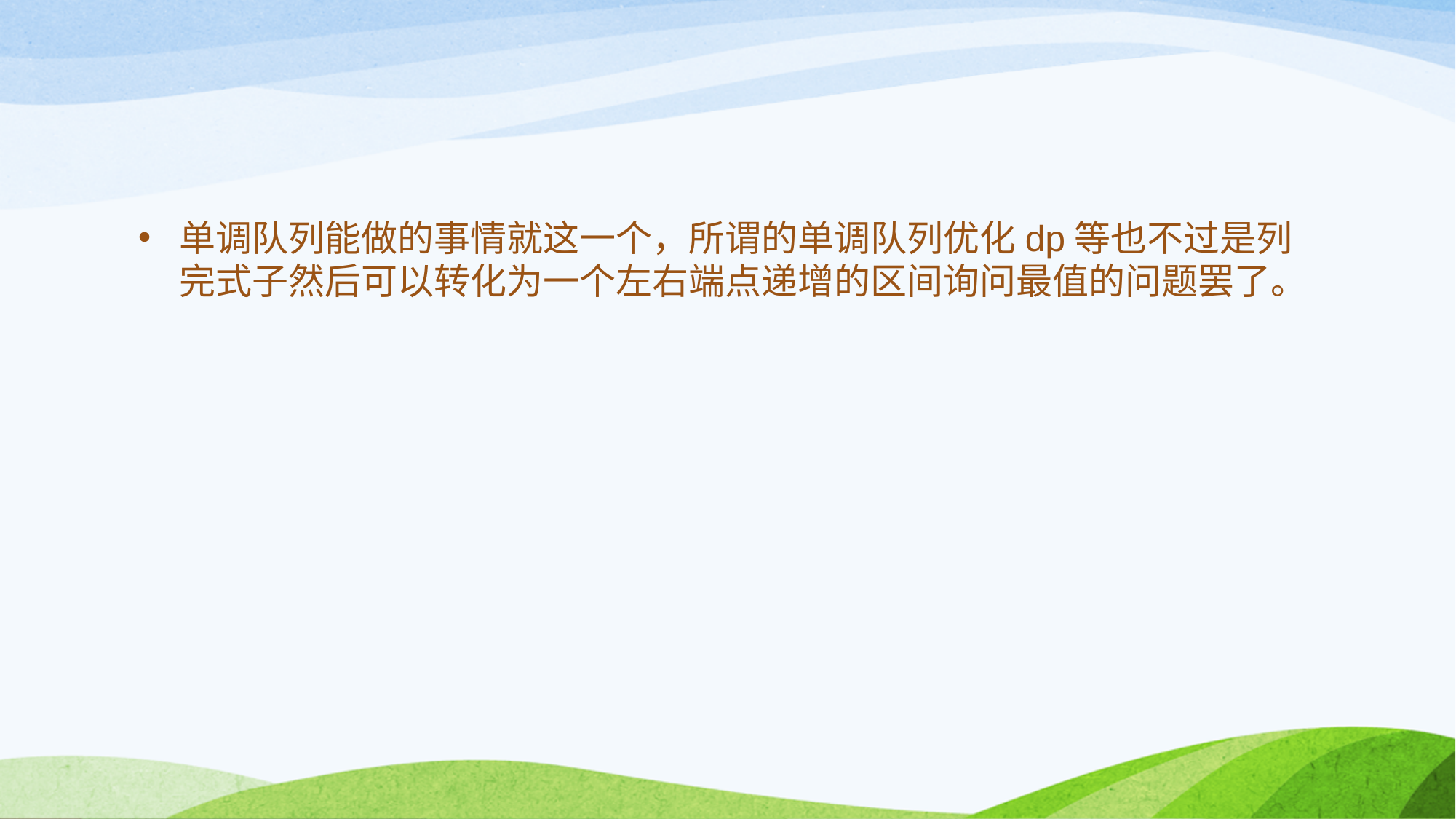

#
单调队列能做的事情就这一个，所谓的单调队列优化dp等也不过是列完式子然后可以转化为一个左右端点递增的区间询问最值的问题罢了。